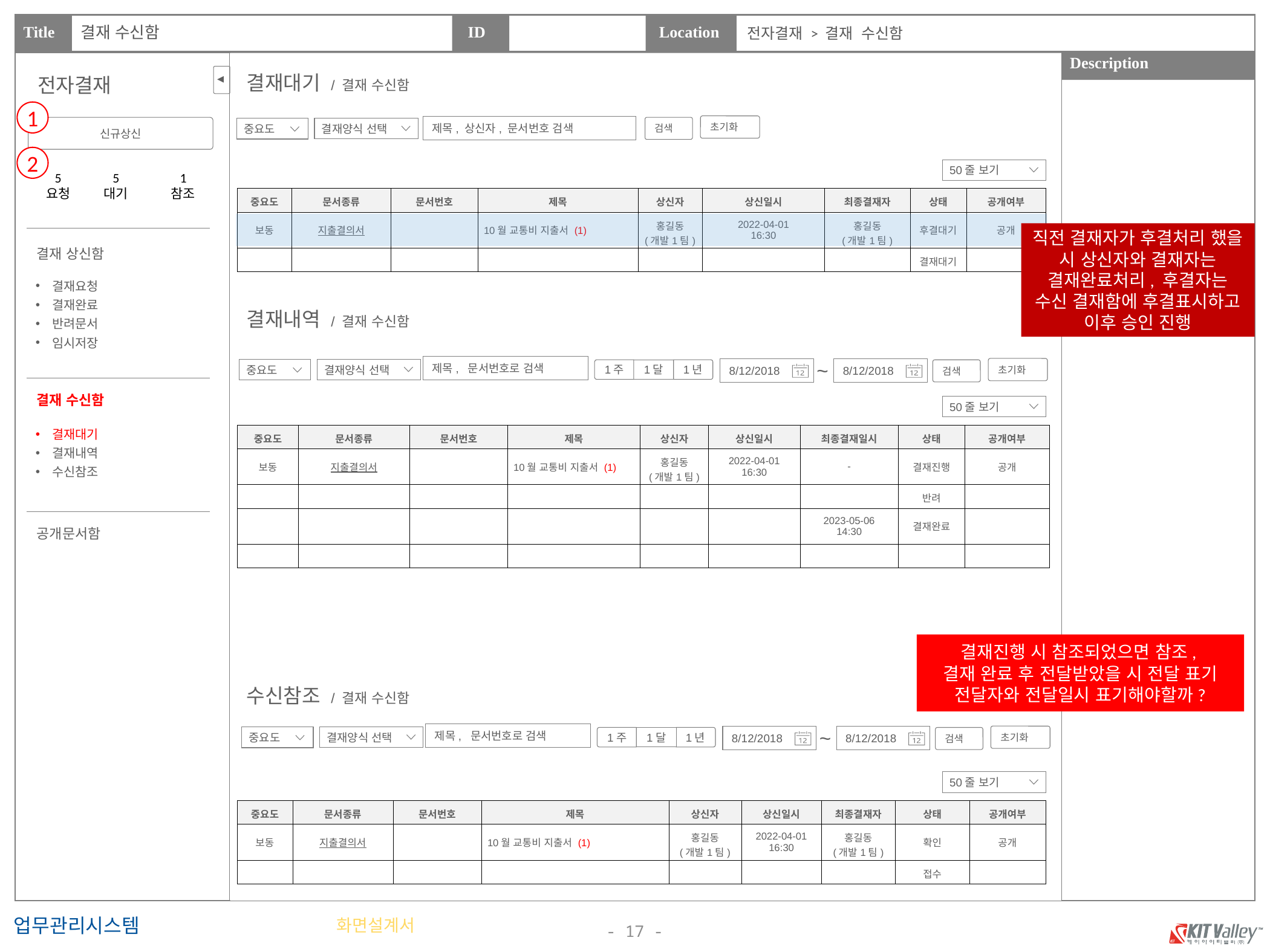

결재 수신함

전자결재 > 결재  수신함
결재대기 / 결재 수신함
전자결재

1
초기화
제목, 상신자, 문서번호 검색
검색
신규상신
결재양식 선택

중요도

2
50줄 보기

5
요청
5
대기
1
참조
| 중요도 | 문서종류 | 문서번호 | 제목 | 상신자 | 상신일시 | 최종결재자 | 상태 | 공개여부 |
| --- | --- | --- | --- | --- | --- | --- | --- | --- |
| 보동 | 지출결의서 |  | 10월 교통비 지출서 (1) | 홍길동 (개발1팀) | 2022-04-01 16:30 | 홍길동 (개발1팀) | 후결대기 | 공개 |
|  |  |  |  |  |  |  | 결재대기 |  |

직전 결재자가 후결처리 했을 시 상신자와 결재자는 결재완료처리, 후결자는 수신 결재함에 후결표시하고
이후 승인 진행
결재 상신함
결재요청
결재완료
반려문서
임시저장
결재내역 / 결재 수신함
~
8/12/2018

8/12/2018

제목,  문서번호로 검색
초기화
결재양식 선택

중요도

검색
1주
1년
1달
결재 수신함
50줄 보기

결재대기
결재내역
수신참조
| 중요도 | 문서종류 | 문서번호 | 제목 | 상신자 | 상신일시 | 최종결재일시 | 상태 | 공개여부 |
| --- | --- | --- | --- | --- | --- | --- | --- | --- |
| 보동 | 지출결의서 |  | 10월 교통비 지출서 (1) | 홍길동 (개발1팀) | 2022-04-01 16:30 | - | 결재진행 | 공개 |
|  |  |  |  |  |  |  | 반려 |  |
|  |  |  |  |  |  | 2023-05-06 14:30 | 결재완료 |  |
|  |  |  |  |  |  |  |  |  |
공개문서함
결재진행 시 참조되었으면 참조,
결재 완료 후 전달받았을 시 전달 표기
전달자와 전달일시 표기해야할까?
수신참조 / 결재 수신함
~
8/12/2018

8/12/2018

제목,  문서번호로 검색
초기화
결재양식 선택

중요도

검색
1주
1년
1달
50줄 보기

| 중요도 | 문서종류 | 문서번호 | 제목 | 상신자 | 상신일시 | 최종결재자 | 상태 | 공개여부 |
| --- | --- | --- | --- | --- | --- | --- | --- | --- |
| 보동 | 지출결의서 |  | 10월 교통비 지출서 (1) | 홍길동 (개발1팀) | 2022-04-01 16:30 | 홍길동 (개발1팀) | 확인 | 공개 |
|  |  |  |  |  |  |  | 접수 |  |